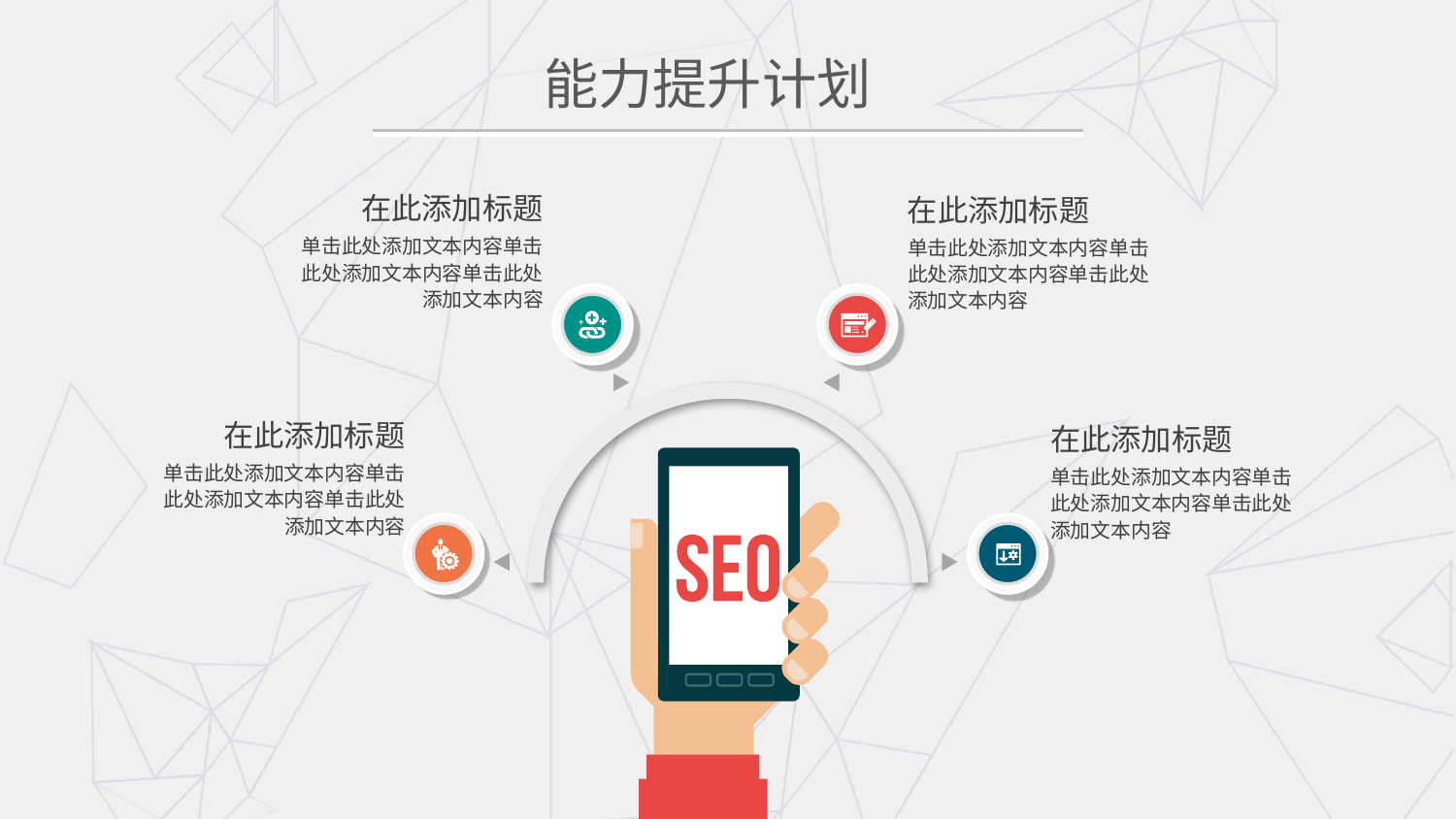

# 能力提升计划
在此添加标题
单击此处添加文本内容单击此处添加文本内容单击此处添加文本内容
在此添加标题
单击此处添加文本内容单击此处添加文本内容单击此处添加文本内容

在此添加标题
单击此处添加文本内容单击此处添加文本内容单击此处添加文本内容
在此添加标题
单击此处添加文本内容单击此处添加文本内容单击此处添加文本内容